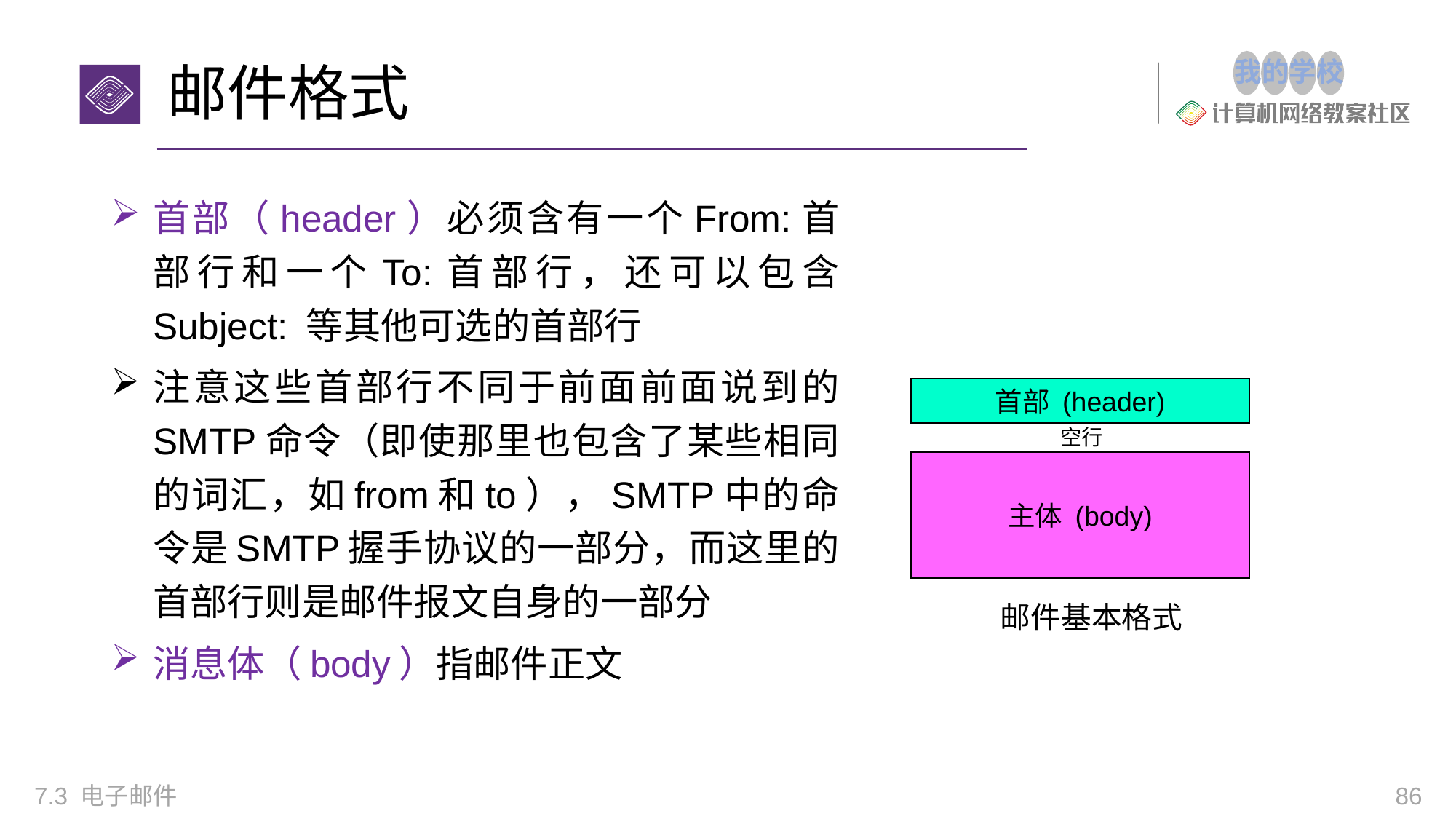

# 邮件格式
首部（header）必须含有一个From:首部行和一个To:首部行，还可以包含 Subject: 等其他可选的首部行
注意这些首部行不同于前面前面说到的 SMTP命令（即使那里也包含了某些相同的词汇，如from和to），SMTP中的命令是SMTP握手协议的一部分，而这里的首部行则是邮件报文自身的一部分
消息体（body）指邮件正文
首部 (header)
空行
主体 (body)
邮件基本格式
7.3 电子邮件
86